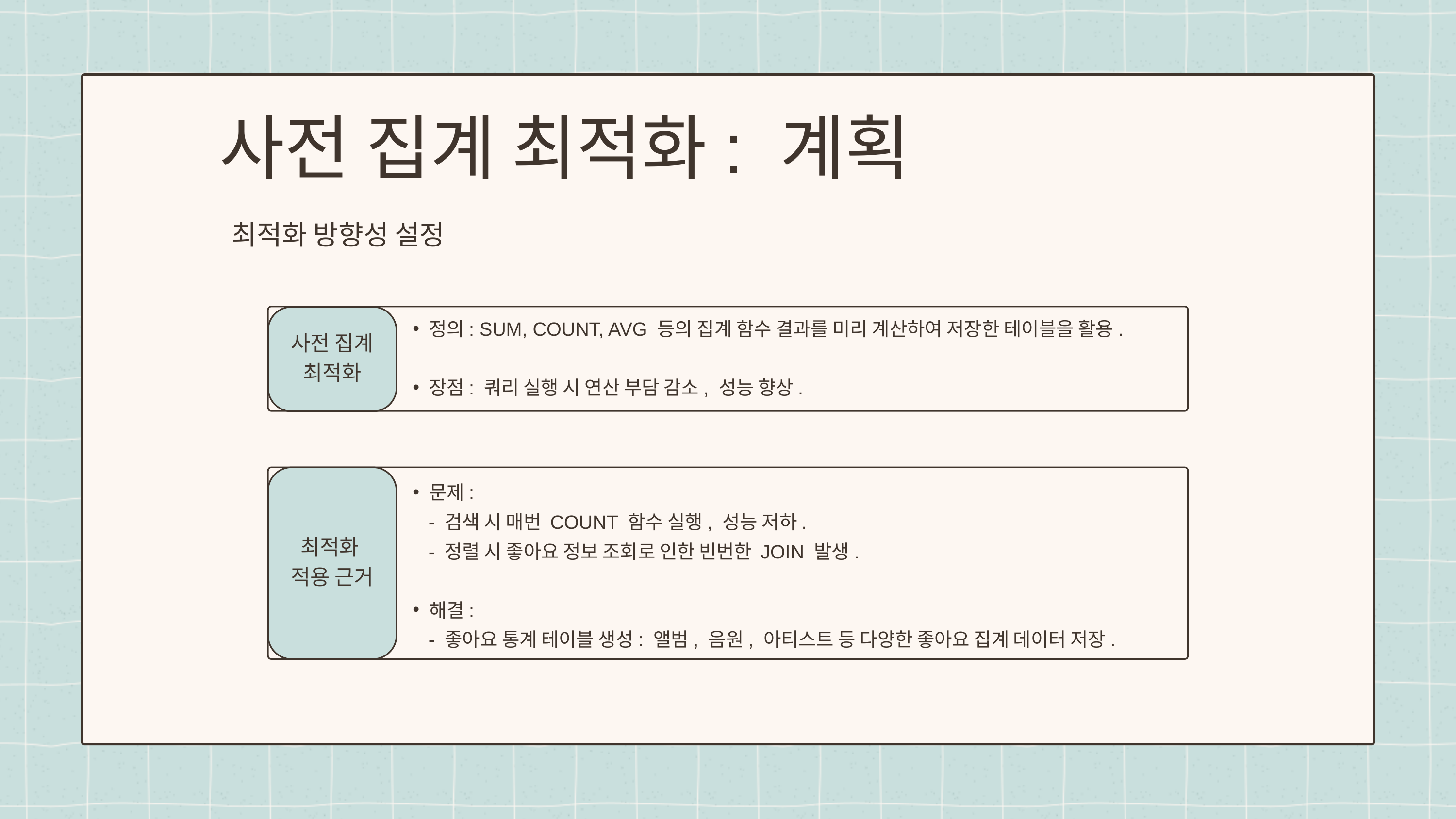

사전 집계 최적화: 계획
최적화 방향성 설정

사전 집계
최적화
정의: SUM, COUNT, AVG 등의 집계 함수 결과를 미리 계산하여 저장한 테이블을 활용.

장점: 쿼리 실행 시 연산 부담 감소, 성능 향상.

최적화
적용 근거
문제:
      - 검색 시 매번 COUNT 함수 실행, 성능 저하.
      - 정렬 시 좋아요 정보 조회로 인한 빈번한 JOIN 발생.

해결:
      - 좋아요 통계 테이블 생성: 앨범, 음원, 아티스트 등 다양한 좋아요 집계 데이터 저장.